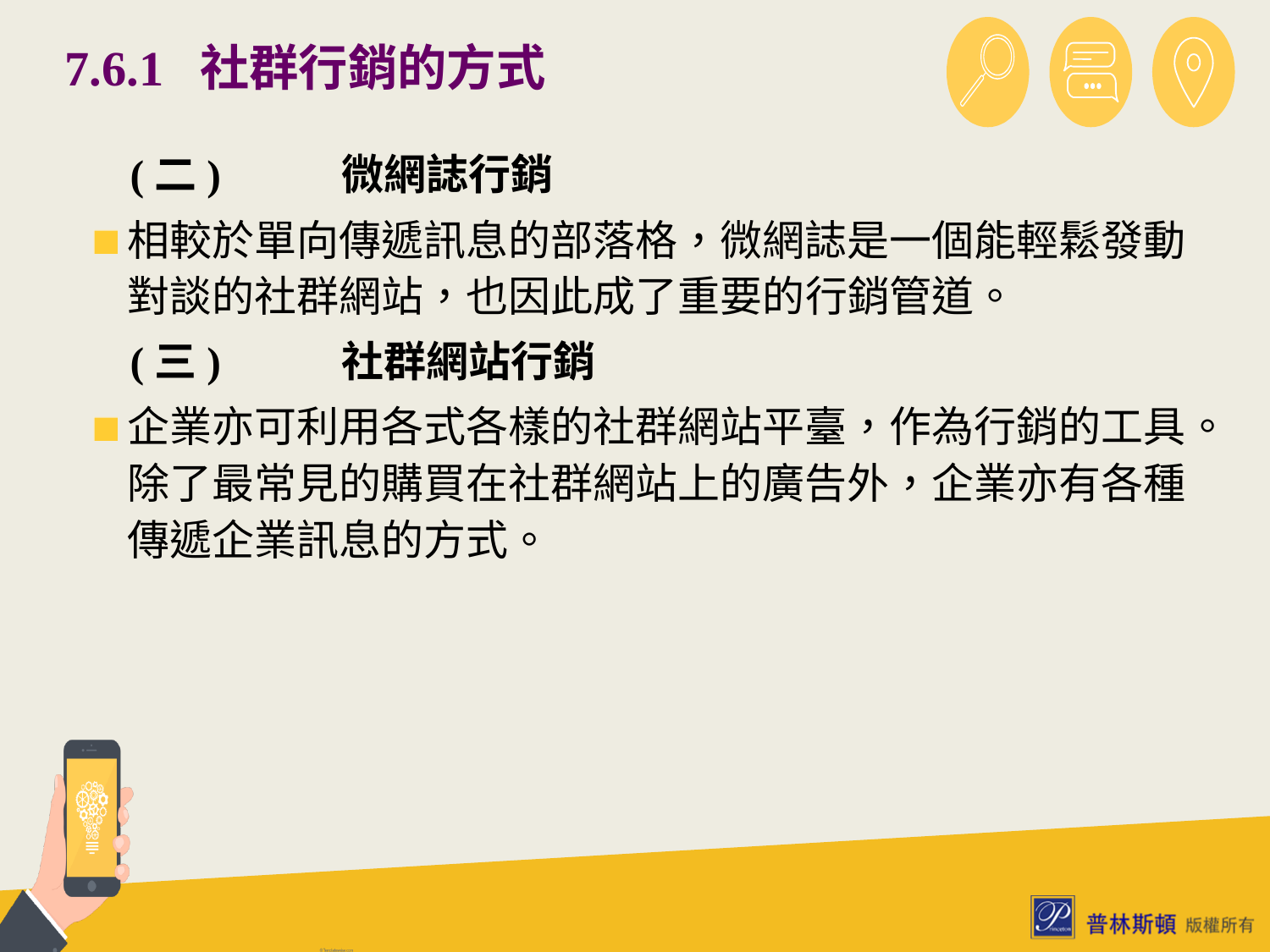

# 7.6.1  社群行銷的方式
    (二)	微網誌行銷
相較於單向傳遞訊息的部落格，微網誌是一個能輕鬆發動對談的社群網站，也因此成了重要的行銷管道。
    (三)	社群網站行銷
企業亦可利用各式各樣的社群網站平臺，作為行銷的工具。除了最常見的購買在社群網站上的廣告外，企業亦有各種傳遞企業訊息的方式。